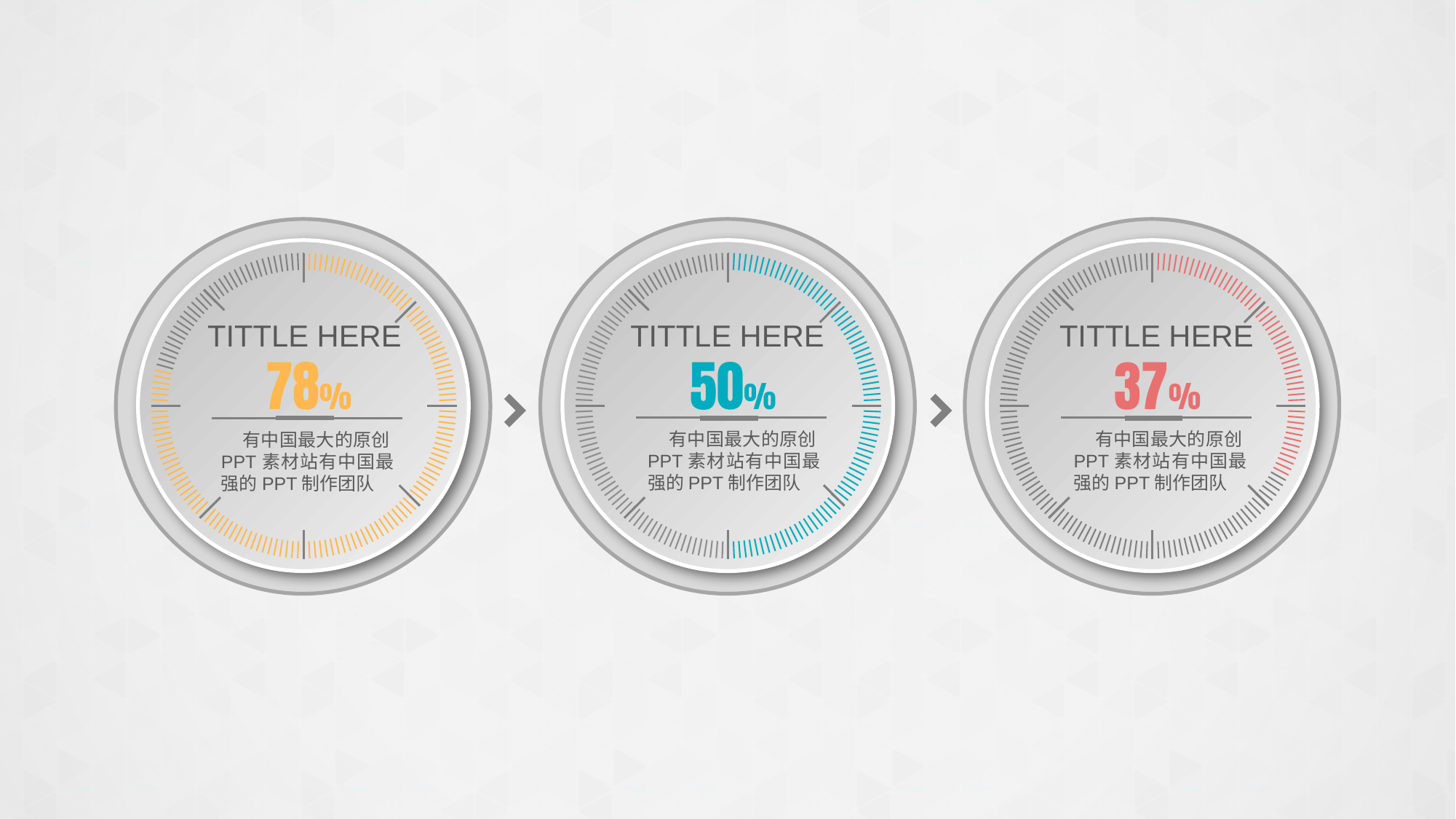

TITTLE HERE
TITTLE HERE
TITTLE HERE
78%
50%
37%

    有中国最大的原创PPT素材站有中国最强的PPT制作团队
    有中国最大的原创PPT素材站有中国最强的PPT制作团队
    有中国最大的原创PPT素材站有中国最强的PPT制作团队